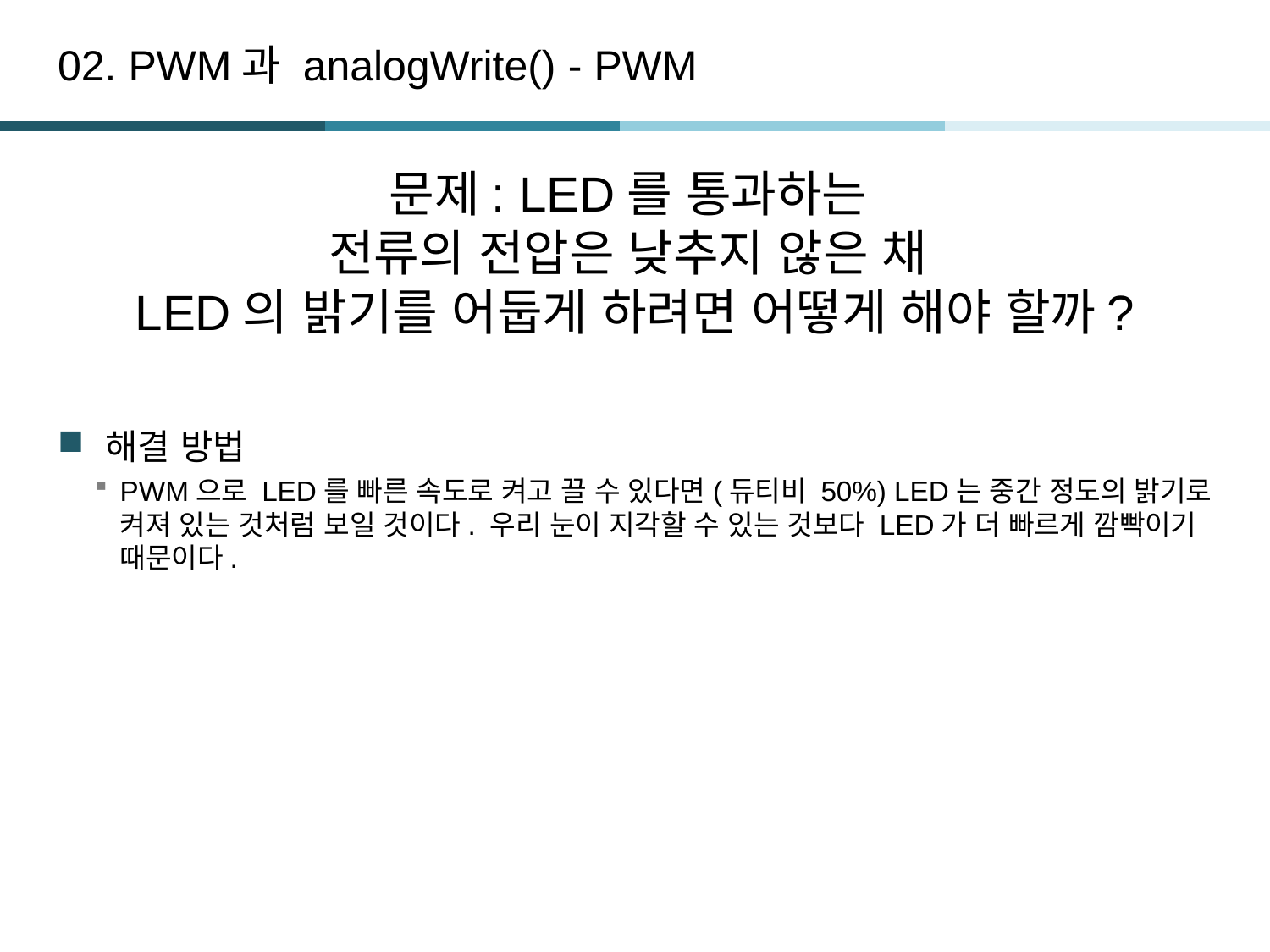

# 02. PWM과 analogWrite() - PWM
문제: LED를 통과하는
전류의 전압은 낮추지 않은 채
LED의 밝기를 어둡게 하려면 어떻게 해야 할까?

해결 방법
PWM으로 LED를 빠른 속도로 켜고 끌 수 있다면(듀티비 50%) LED는 중간 정도의 밝기로 켜져 있는 것처럼 보일 것이다. 우리 눈이 지각할 수 있는 것보다 LED가 더 빠르게 깜빡이기 때문이다.